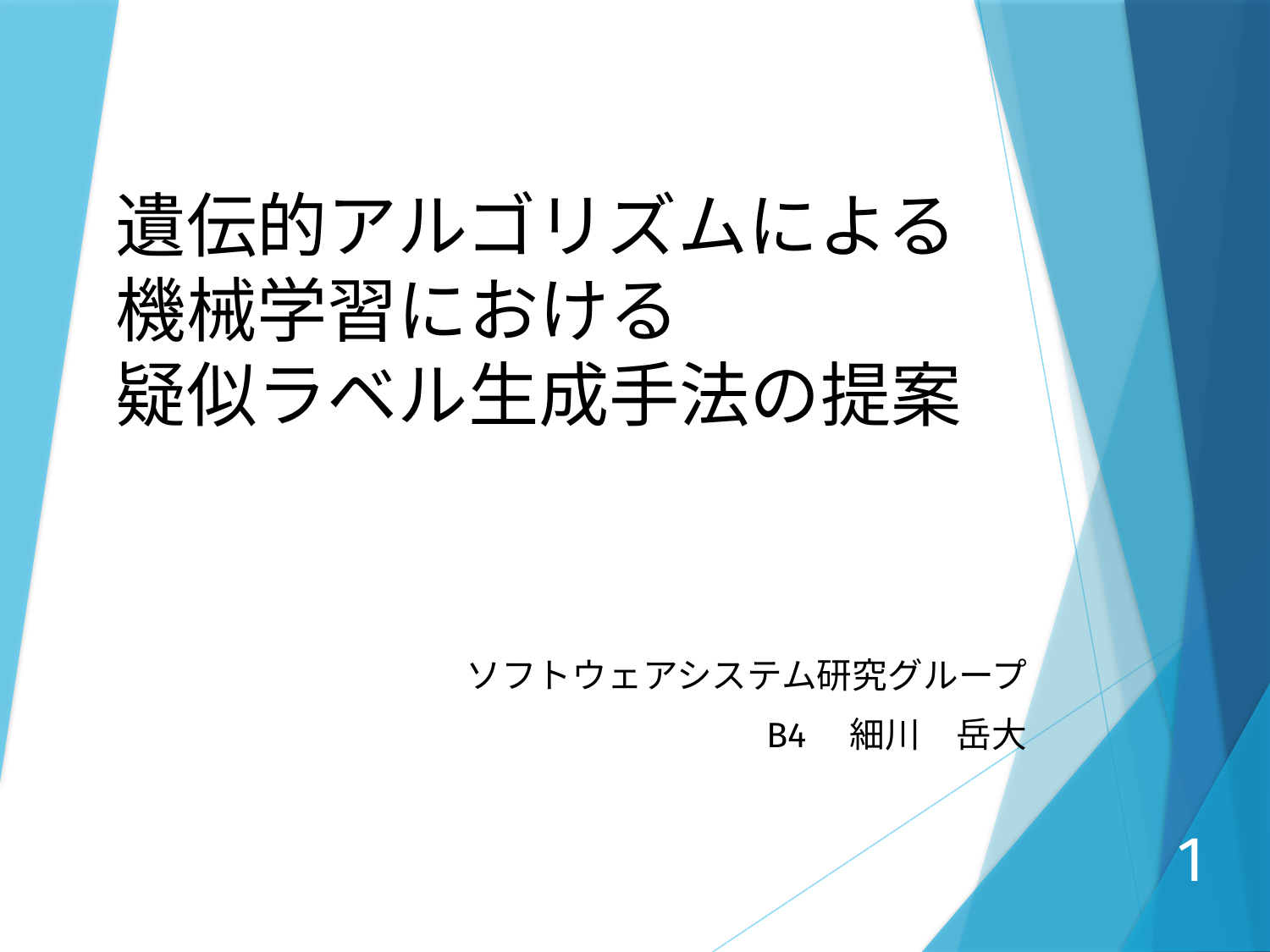

# 遺伝的アルゴリズムによる 機械学習における 疑似ラベル生成手法の提案
ソフトウェアシステム研究グループ
B4　細川　岳大
1